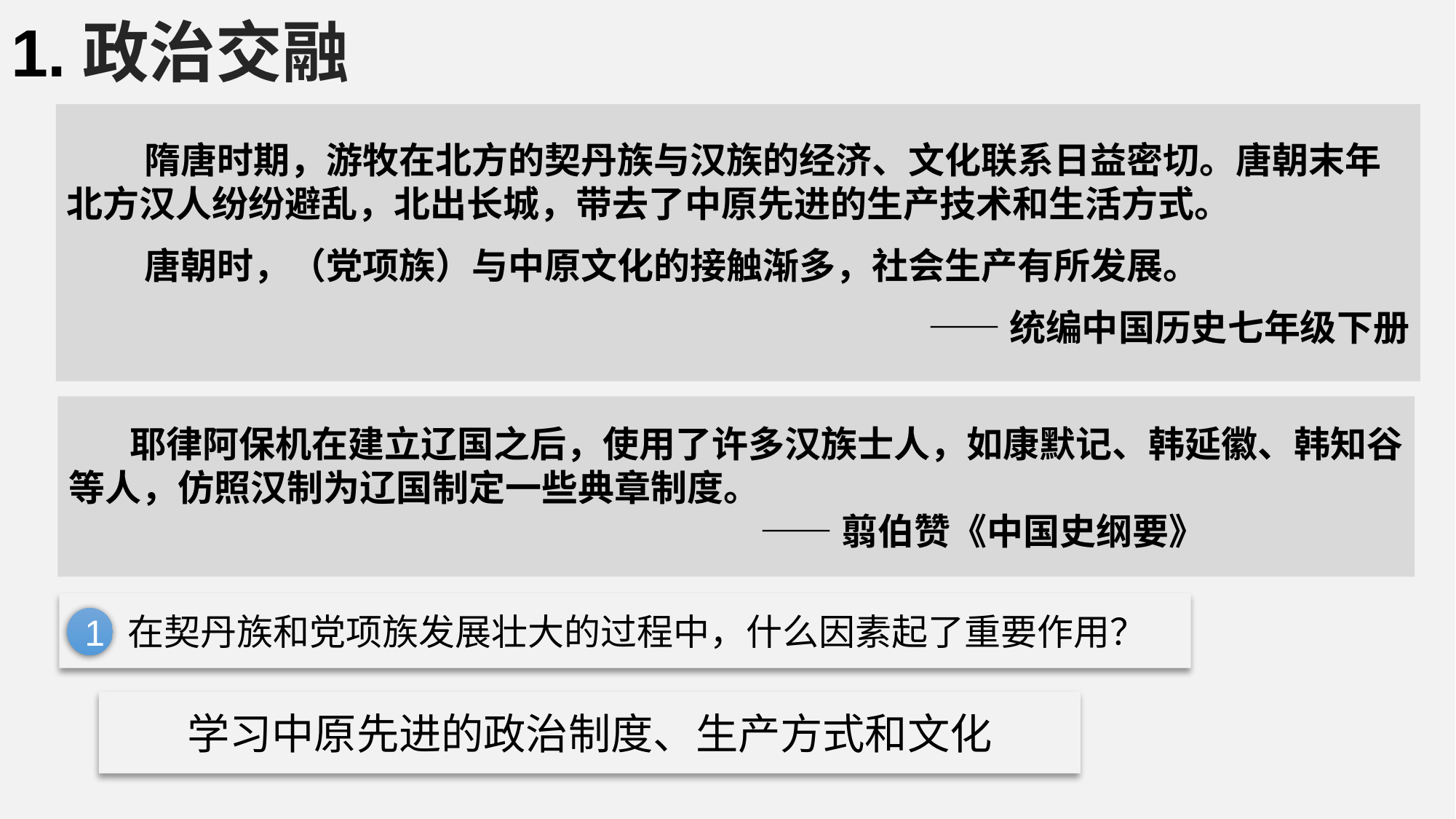

1.政治交融
    隋唐时期，游牧在北方的契丹族与汉族的经济、文化联系日益密切。唐朝末年北方汉人纷纷避乱，北出长城，带去了中原先进的生产技术和生活方式。
    唐朝时，（党项族）与中原文化的接触渐多，社会生产有所发展。
                            ——统编中国历史七年级下册
  耶律阿保机在建立辽国之后，使用了许多汉族士人，如康默记、韩延徽、韩知谷等人，仿照汉制为辽国制定一些典章制度。
                                                                                ——翦伯赞《中国史纲要》
      在契丹族和党项族发展壮大的过程中，什么因素起了重要作用？
1
学习中原先进的政治制度、生产方式和文化